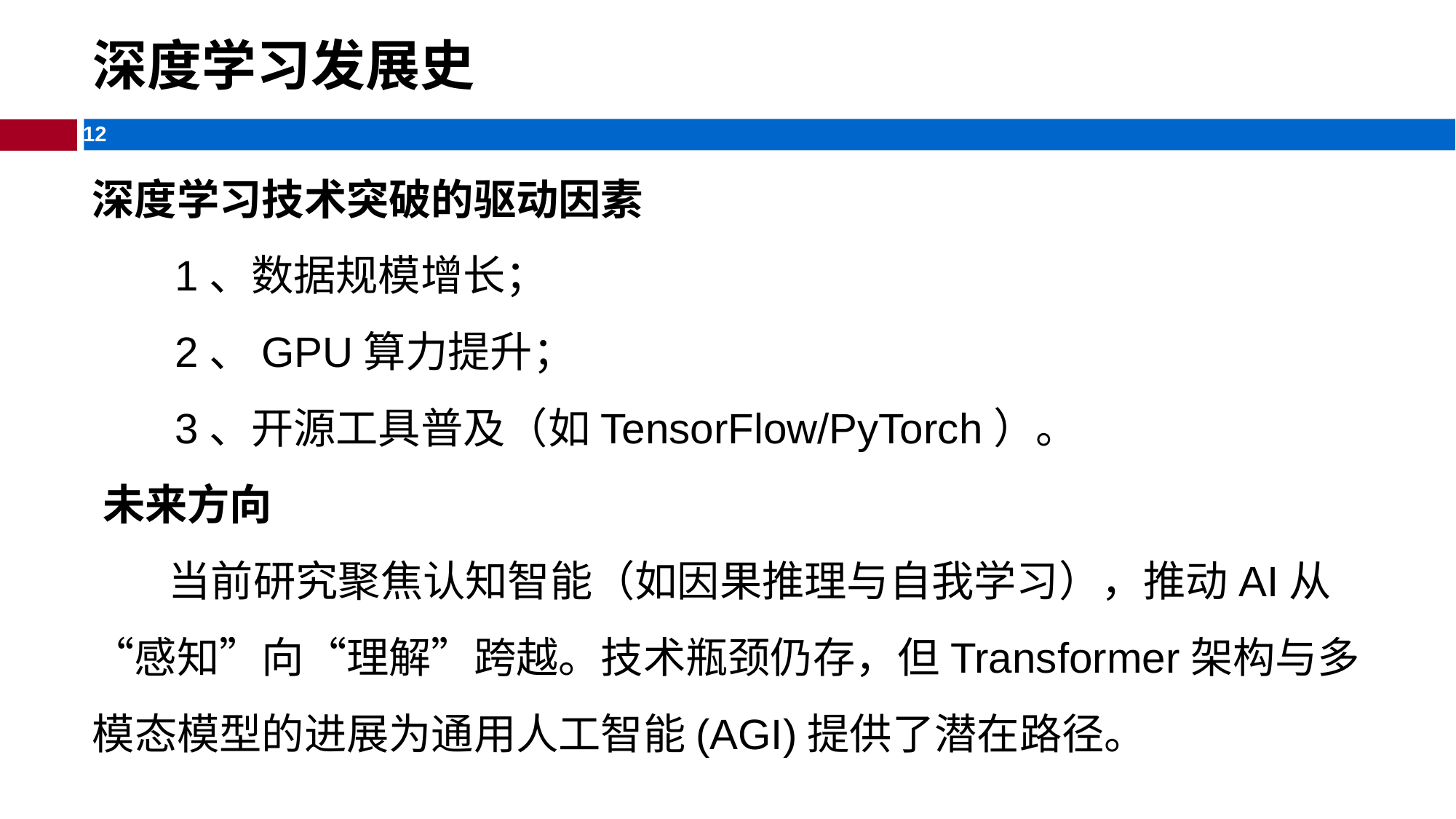

深度学习发展史
深度学习技术突破的驱动因素​
       1、数据规模增长；
       2、GPU算力提升；
       3、开源工具普及（如TensorFlow/PyTorch）。
‌未来方向‌
       当前研究聚焦认知智能（如因果推理与自我学习），推动AI从“感知”向“理解”跨越。技术瓶颈仍存，但Transformer架构与多模态模型的进展为通用人工智能(AGI)提供了潜在路径。